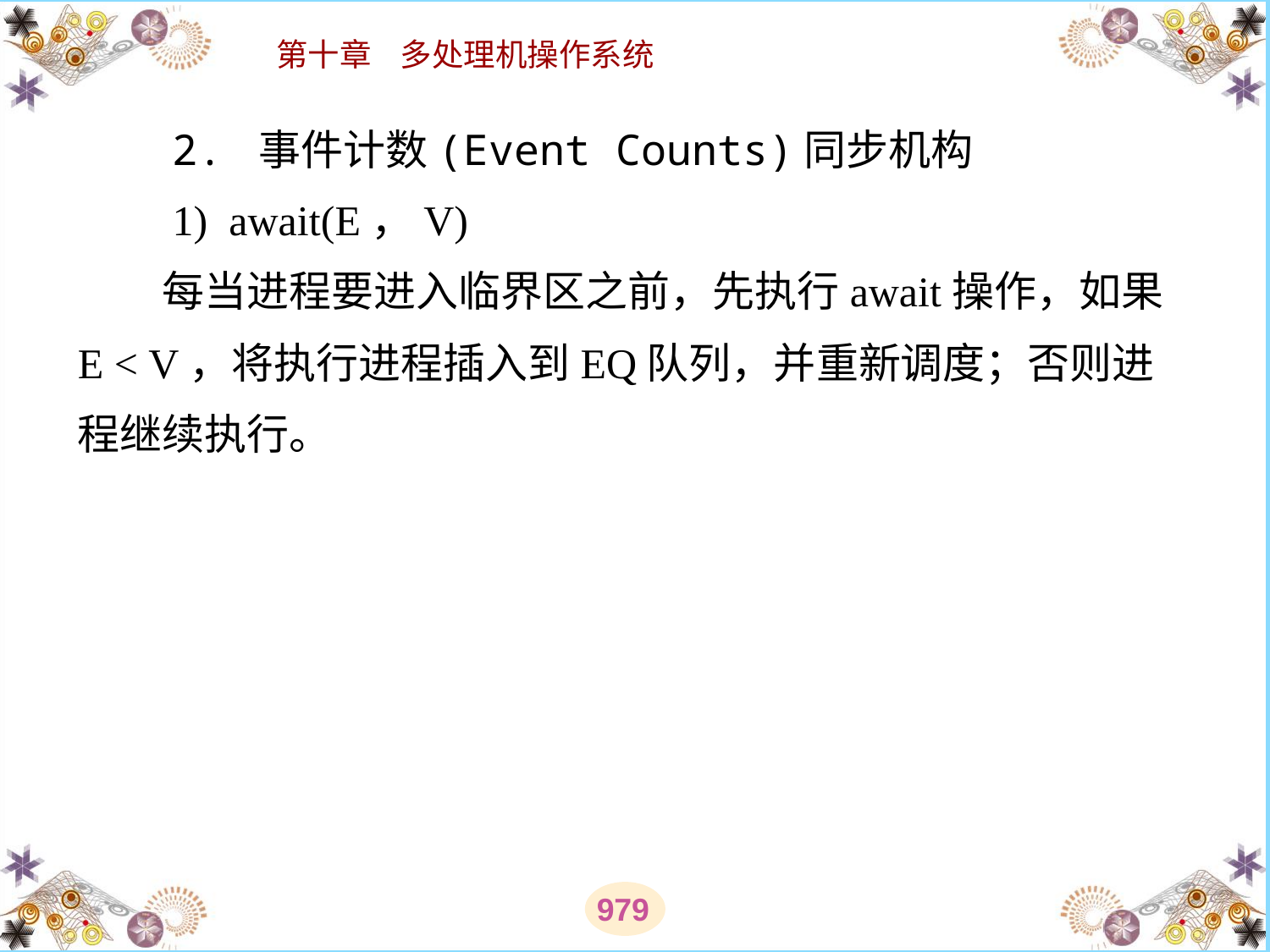

# 2. 事件计数(Event Counts)同步机构 　　1)  await(E，V) 　　每当进程要进入临界区之前，先执行await操作，如果E < V，将执行进程插入到EQ队列，并重新调度；否则进程继续执行。